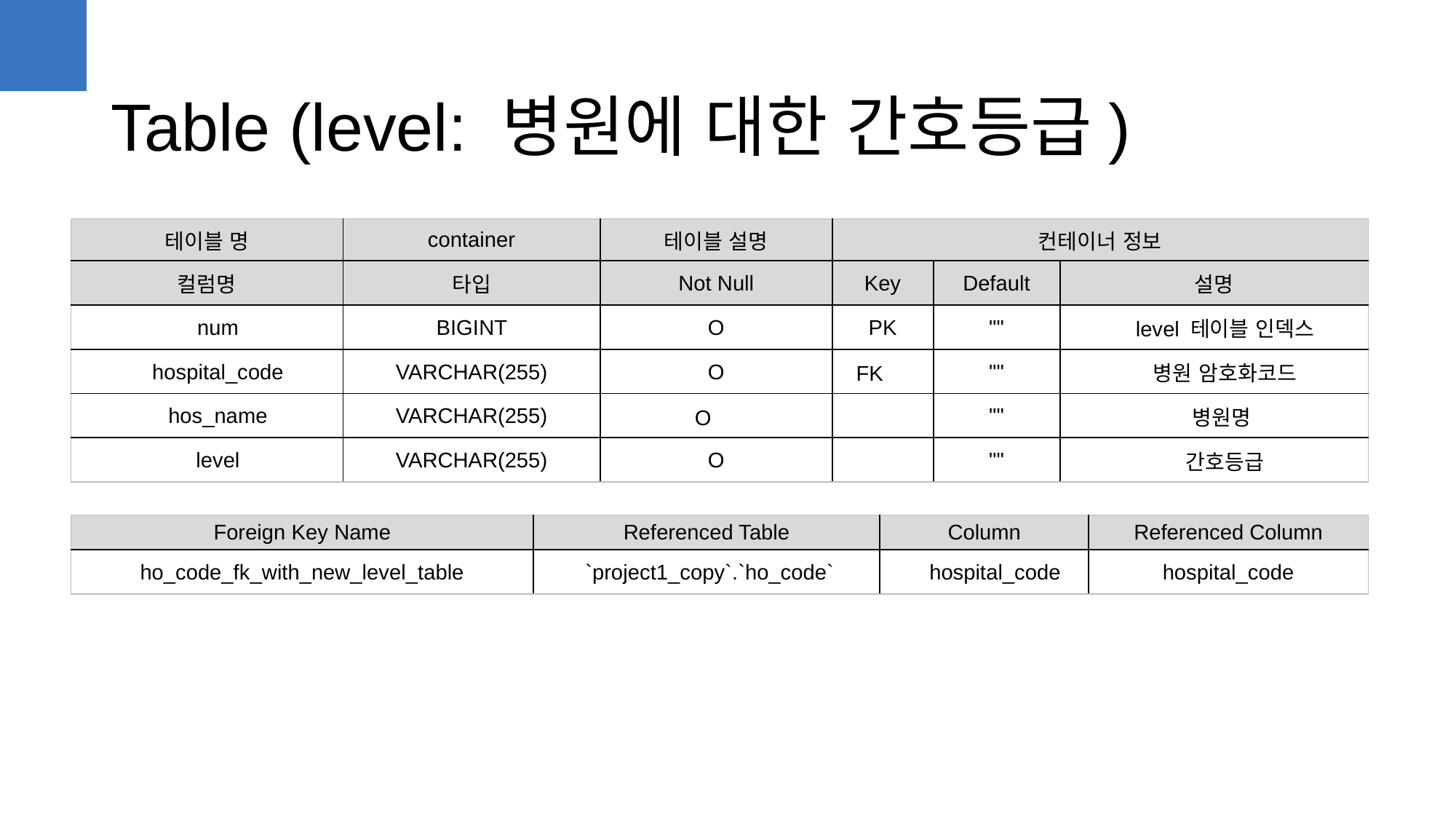

Table (level: 병원에 대한 간호등급)
| 테이블 명 | container | 테이블 설명 | 컨테이너 정보 |  |  |
| --- | --- | --- | --- | --- | --- |
| 컬럼명 | 타입 | Not Null | Key | Default | 설명 |
| num | BIGINT | O | PK | "" | level 테이블 인덱스 |
| hospital\_code | VARCHAR(255) | O | FK | "" | 병원 암호화코드 |
| hos\_name | VARCHAR(255) | O |  | "" | 병원명 |
| level | VARCHAR(255) | O |  | "" | 간호등급 |
| Foreign Key Name | Referenced Table | Column | Referenced Column |
| --- | --- | --- | --- |
| ho\_code\_fk\_with\_new\_level\_table | `project1\_copy`.`ho\_code` | hospital\_code | hospital\_code |